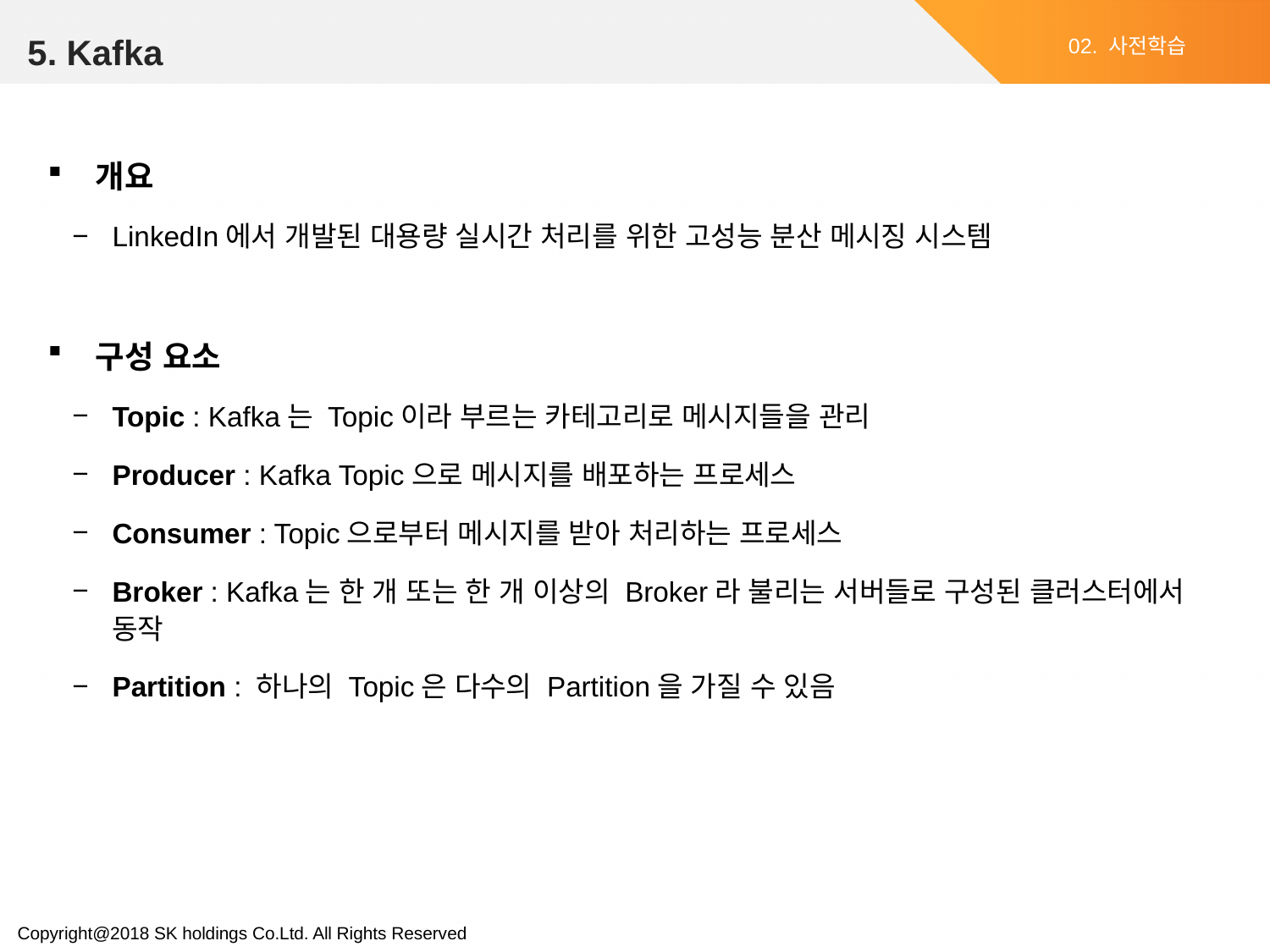

5. Kafka
02. 사전학습
개요
LinkedIn에서 개발된 대용량 실시간 처리를 위한 고성능 분산 메시징 시스템

구성 요소
Topic : Kafka는 Topic이라 부르는 카테고리로 메시지들을 관리
Producer : Kafka Topic으로 메시지를 배포하는 프로세스
Consumer : Topic으로부터 메시지를 받아 처리하는 프로세스
Broker : Kafka는 한 개 또는 한 개 이상의 Broker라 불리는 서버들로 구성된 클러스터에서 동작
Partition : 하나의 Topic은 다수의 Partition을 가질 수 있음